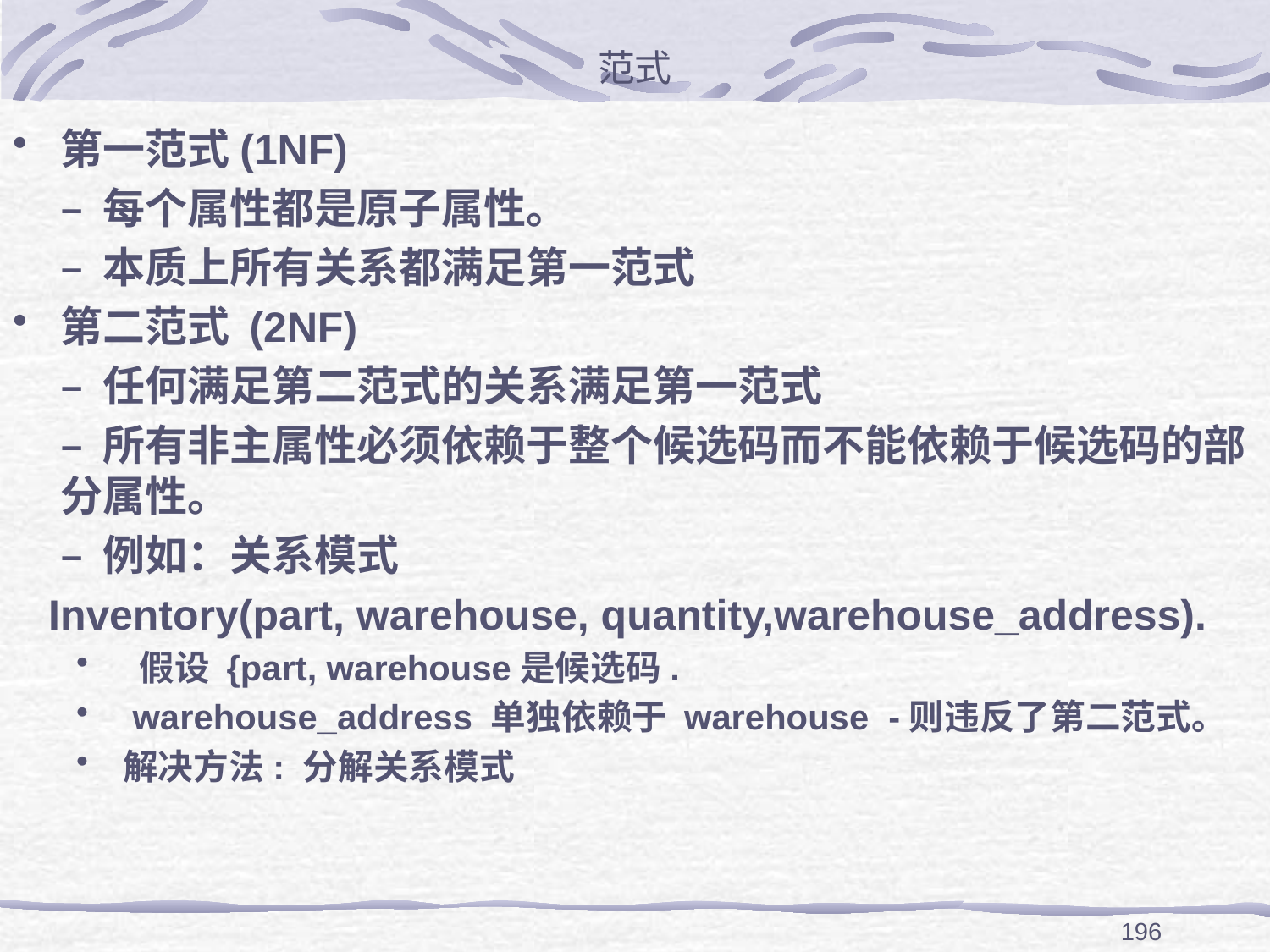

# 范式
第一范式(1NF)
	– 每个属性都是原子属性。
	– 本质上所有关系都满足第一范式
第二范式 (2NF)
	– 任何满足第二范式的关系满足第一范式
	– 所有非主属性必须依赖于整个候选码而不能依赖于候选码的部分属性。
	– 例如：关系模式
   Inventory(part, warehouse, quantity,warehouse_address).
 假设 {part, warehouse是候选码.
 warehouse_address 单独依赖于 warehouse  -则违反了第二范式。
解决方法: 分解关系模式
196